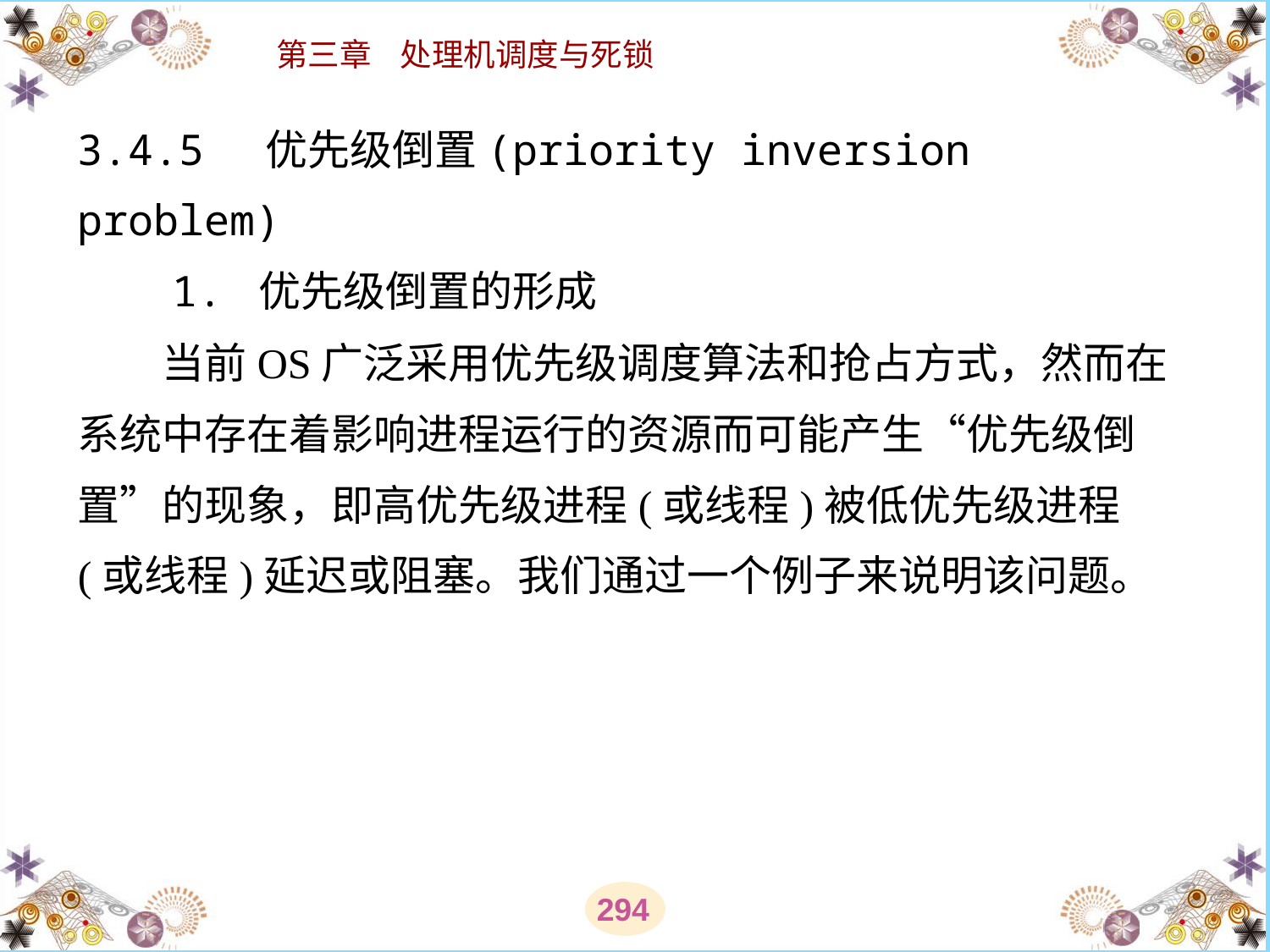

# 3.4.5  优先级倒置(priority inversion problem) 　　1. 优先级倒置的形成 　　当前OS广泛采用优先级调度算法和抢占方式，然而在系统中存在着影响进程运行的资源而可能产生“优先级倒置”的现象，即高优先级进程(或线程)被低优先级进程(或线程)延迟或阻塞。我们通过一个例子来说明该问题。